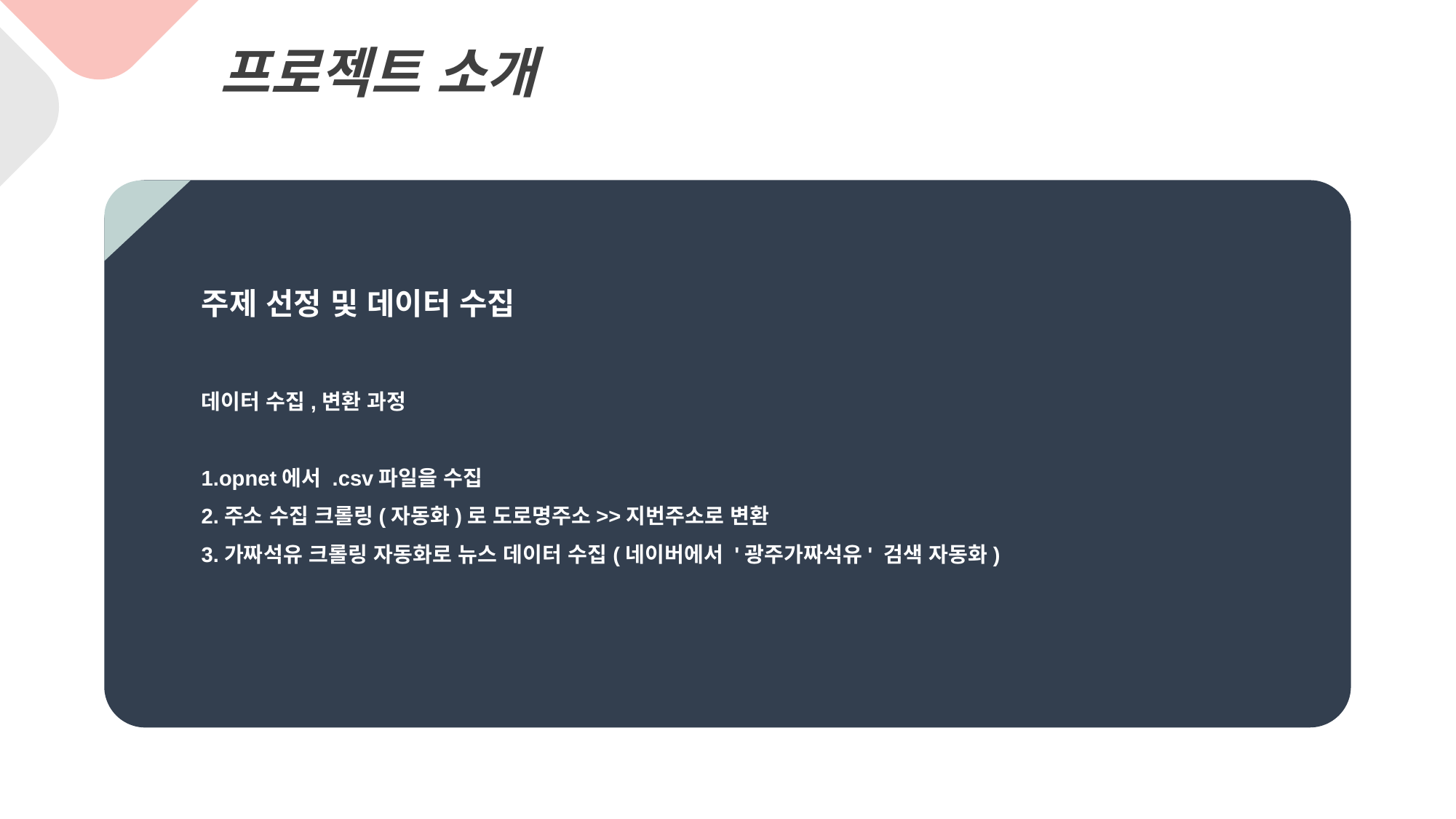

프로젝트 소개
Enjoy your stylish business and campus life with BIZCAM

주제 선정 및 데이터 수집

데이터 수집,변환 과정

1.opnet에서 .csv파일을 수집
2.주소 수집 크롤링(자동화)로 도로명주소>>지번주소로 변환
3.가짜석유 크롤링 자동화로 뉴스 데이터 수집(네이버에서 '광주가짜석유' 검색 자동화)